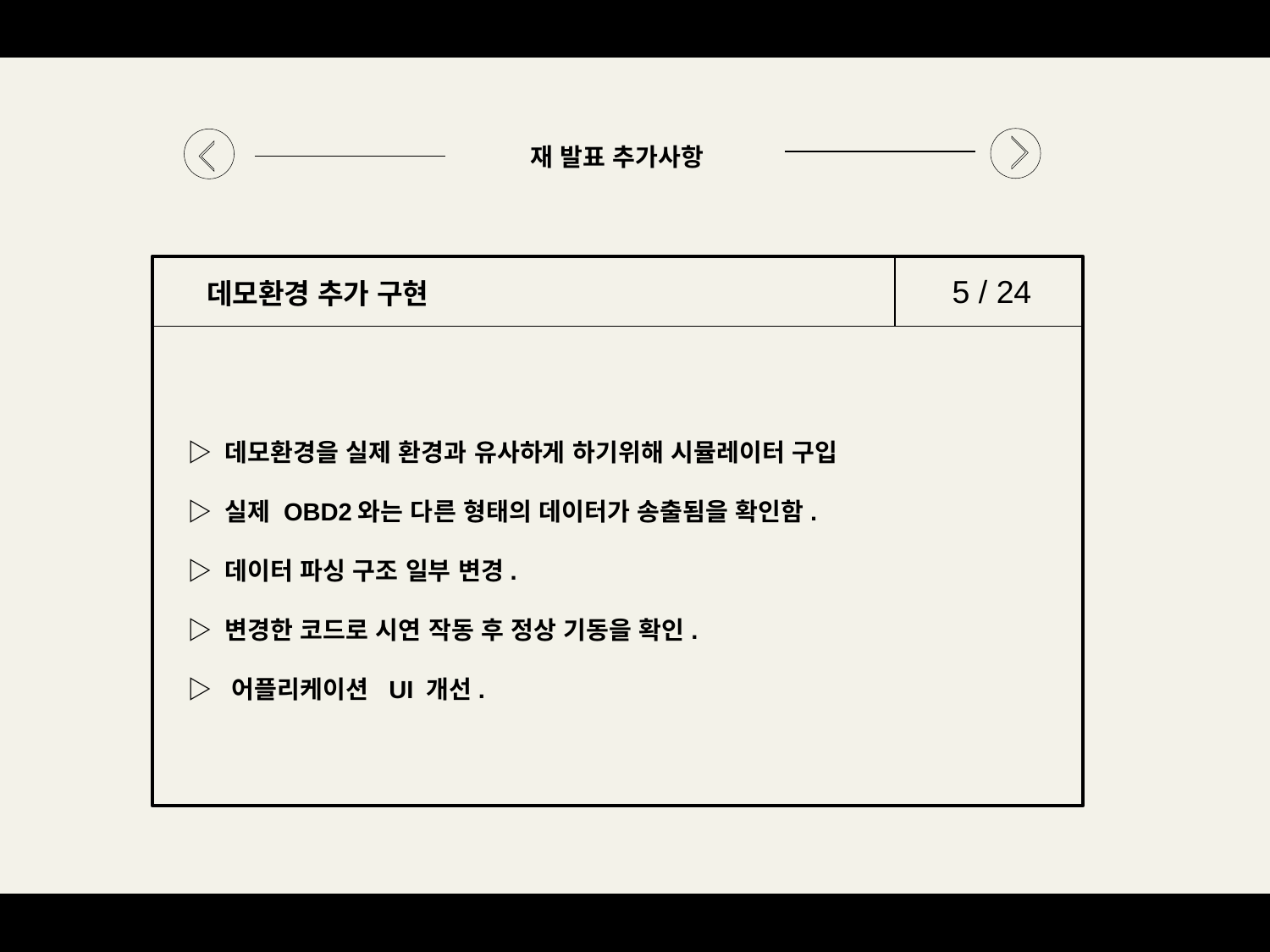

재 발표 추가사항

5 / 24
데모환경 추가 구현
▷ 데모환경을 실제 환경과 유사하게 하기위해 시뮬레이터 구입

▷ 실제 OBD2와는 다른 형태의 데이터가 송출됨을 확인함.

▷ 데이터 파싱 구조 일부 변경.

▷ 변경한 코드로 시연 작동 후 정상 기동을 확인.

▷  어플리케이션  UI 개선.